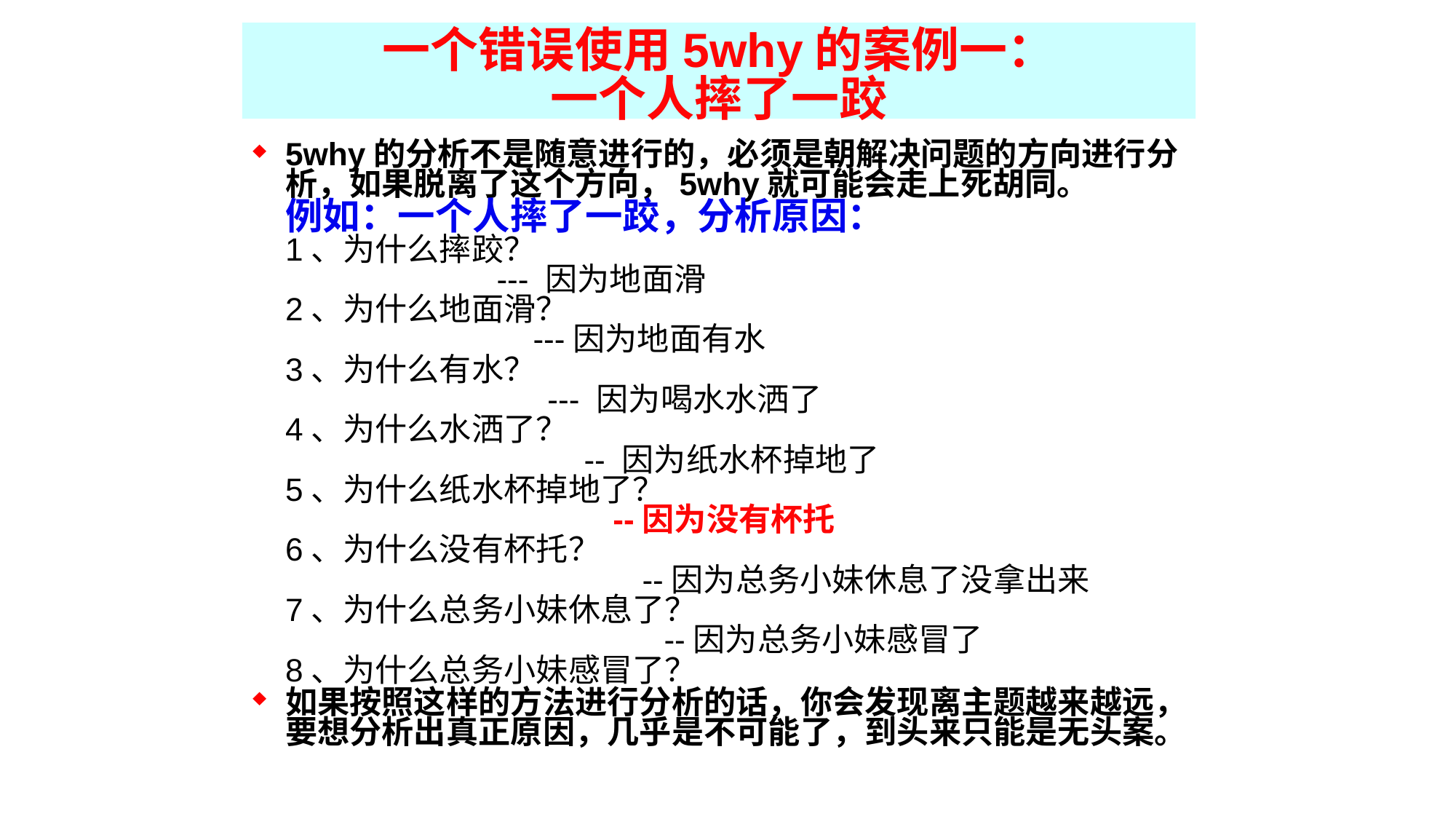

# 一个错误使用5why的案例一： 一个人摔了一跤
5why的分析不是随意进行的，必须是朝解决问题的方向进行分析，如果脱离了这个方向，5why就可能会走上死胡同。
例如：一个人摔了一跤，分析原因：
1、为什么摔跤？
                            --- 因为地面滑
2、为什么地面滑？
                                 ---因为地面有水
3、为什么有水？
                                   --- 因为喝水水洒了
4、为什么水洒了？
                                        -- 因为纸水杯掉地了
5、为什么纸水杯掉地了？
                                            --因为没有杯托
6、为什么没有杯托？
                                                --因为总务小妹休息了没拿出来
7、为什么总务小妹休息了？
                                                   --因为总务小妹感冒了
8、为什么总务小妹感冒了？
如果按照这样的方法进行分析的话，你会发现离主题越来越远，要想分析出真正原因，几乎是不可能了，到头来只能是无头案。